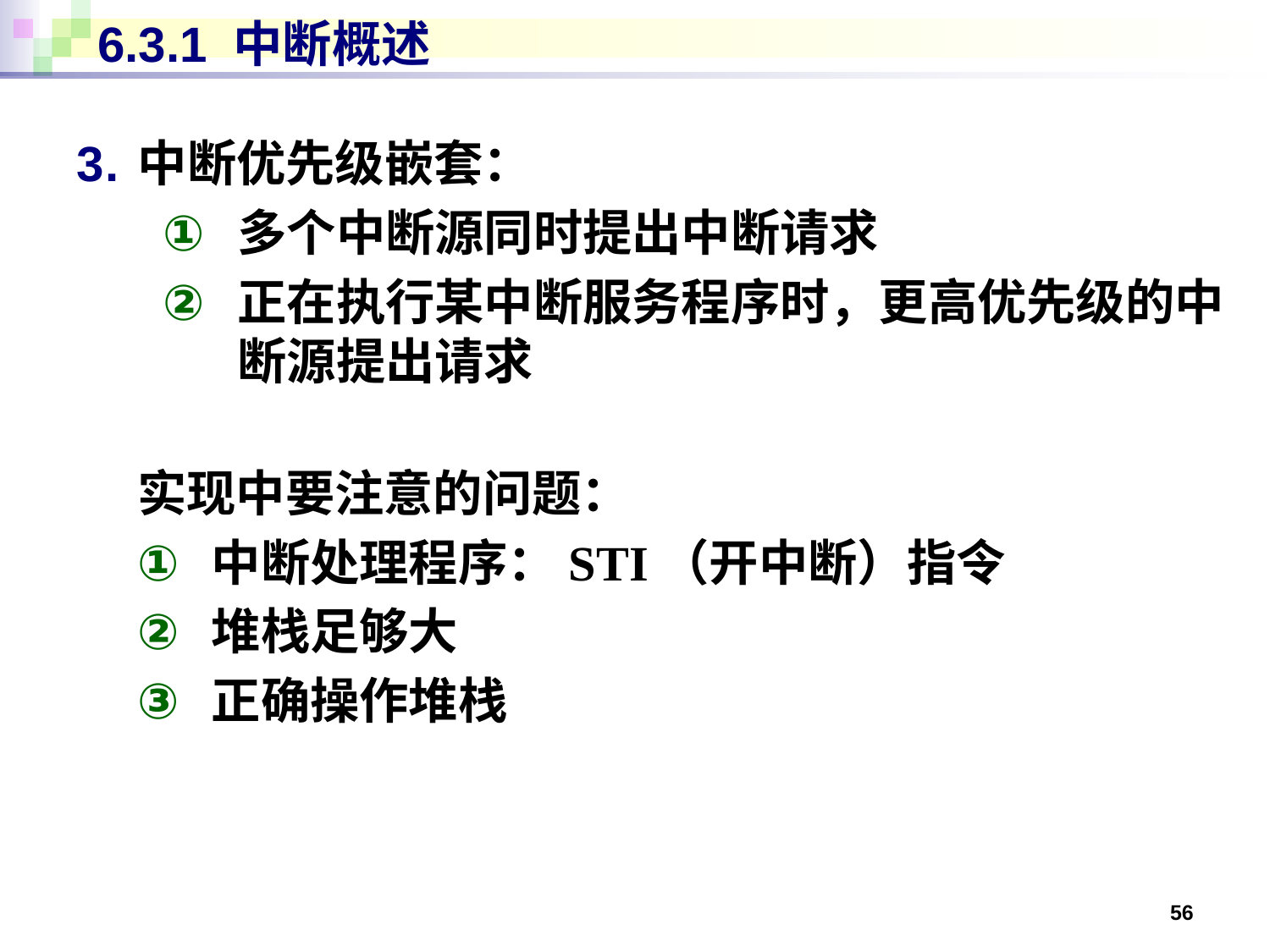

# 6.3.1 中断概述
中断优先级嵌套：
多个中断源同时提出中断请求
正在执行某中断服务程序时，更高优先级的中断源提出请求
实现中要注意的问题：
中断处理程序：STI（开中断）指令
堆栈足够大
正确操作堆栈
56